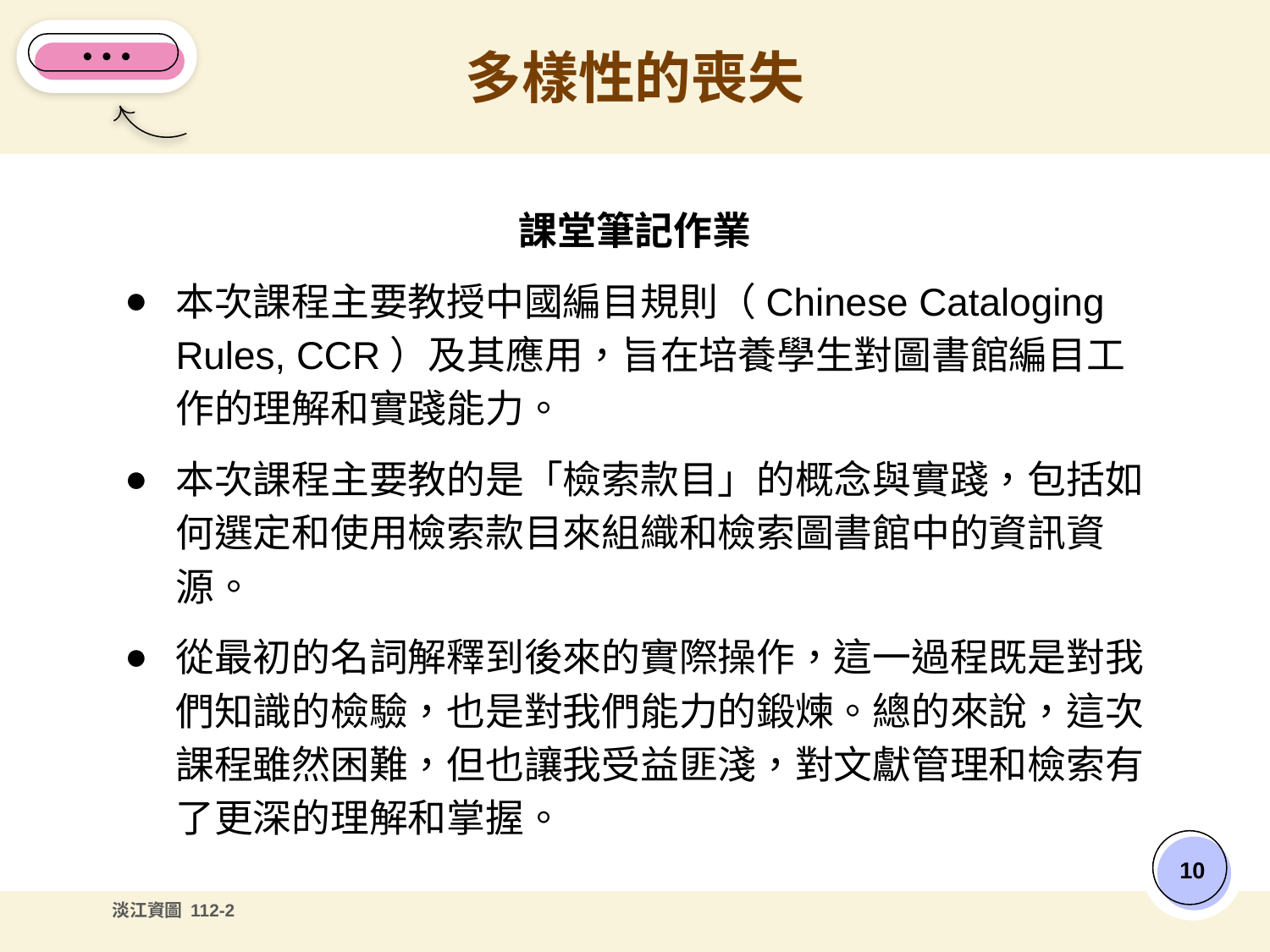

# 多樣性的喪失
課堂筆記作業
本次課程主要教授中國編目規則（Chinese Cataloging Rules, CCR）及其應用，旨在培養學生對圖書館編目工作的理解和實踐能力。
本次課程主要教的是「檢索款目」的概念與實踐，包括如何選定和使用檢索款目來組織和檢索圖書館中的資訊資源。
從最初的名詞解釋到後來的實際操作，這一過程既是對我們知識的檢驗，也是對我們能力的鍛煉。總的來說，這次課程雖然困難，但也讓我受益匪淺，對文獻管理和檢索有了更深的理解和掌握。
10